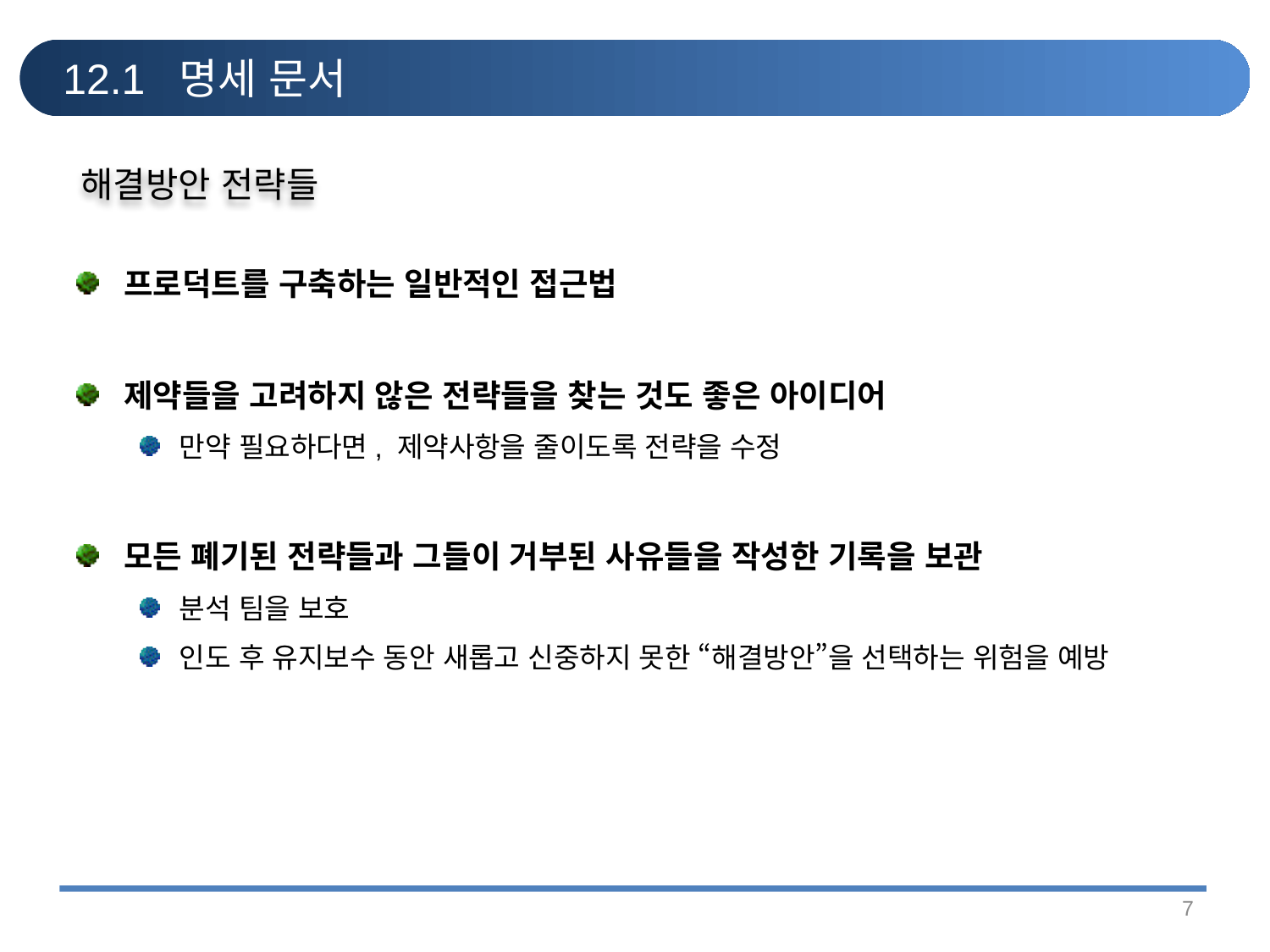

# 12.1  명세 문서
해결방안 전략들
프로덕트를 구축하는 일반적인 접근법

제약들을 고려하지 않은 전략들을 찾는 것도 좋은 아이디어
만약 필요하다면, 제약사항을 줄이도록 전략을 수정

모든 폐기된 전략들과 그들이 거부된 사유들을 작성한 기록을 보관
분석 팀을 보호
인도 후 유지보수 동안 새롭고 신중하지 못한 “해결방안”을 선택하는 위험을 예방
7